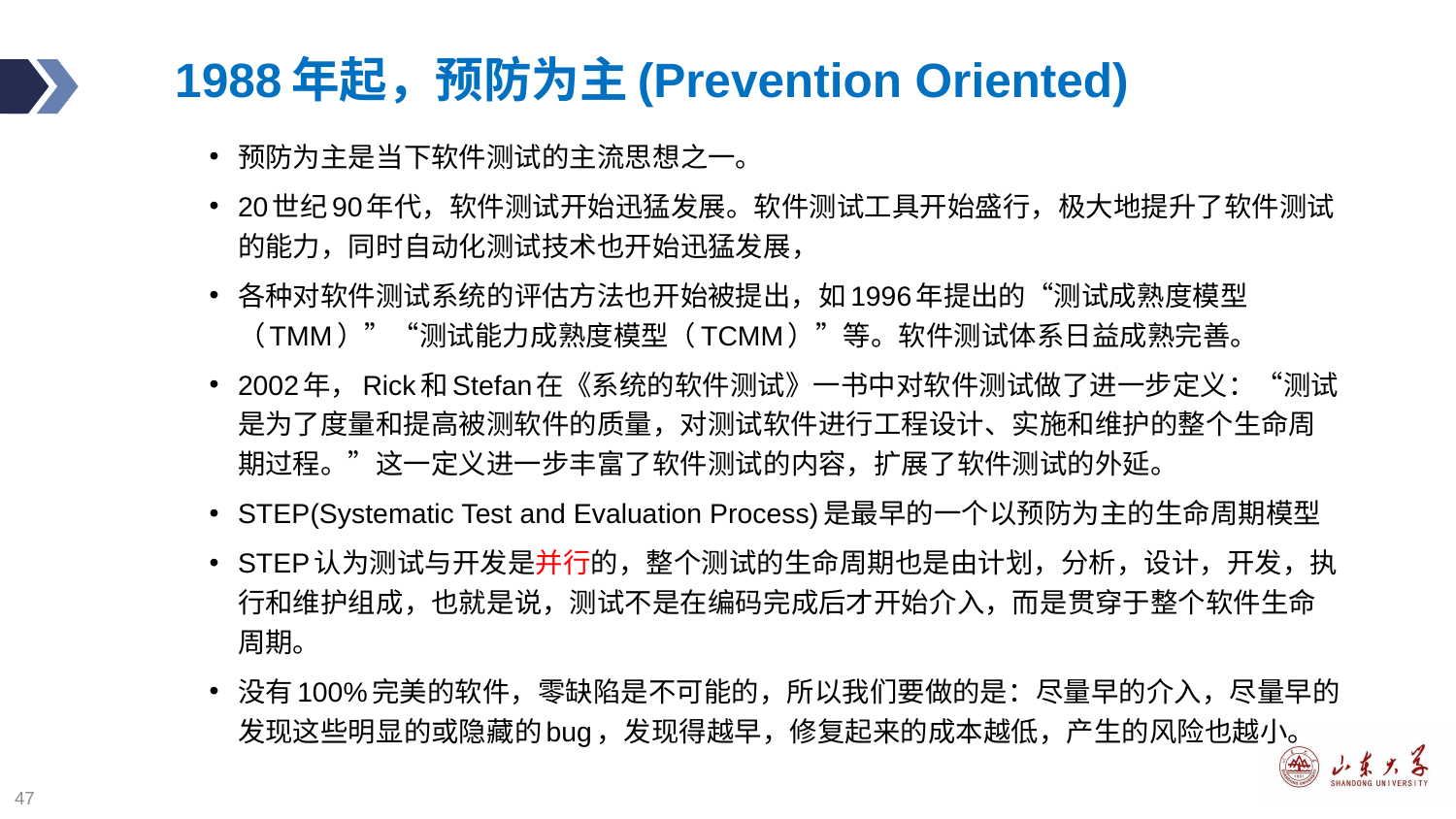

# 1988年起，预防为主(Prevention Oriented)
预防为主是当下软件测试的主流思想之一。
20世纪90年代，软件测试开始迅猛发展。软件测试工具开始盛行，极大地提升了软件测试的能力，同时自动化测试技术也开始迅猛发展，
各种对软件测试系统的评估方法也开始被提出，如1996年提出的“测试成熟度模型（TMM）”“测试能力成熟度模型（TCMM）”等。软件测试体系日益成熟完善。
2002年，Rick和Stefan在《系统的软件测试》一书中对软件测试做了进一步定义：“测试是为了度量和提高被测软件的质量，对测试软件进行工程设计、实施和维护的整个生命周期过程。”这一定义进一步丰富了软件测试的内容，扩展了软件测试的外延。
STEP(Systematic Test and Evaluation Process)是最早的一个以预防为主的生命周期模型
STEP认为测试与开发是并行的，整个测试的生命周期也是由计划，分析，设计，开发，执行和维护组成，也就是说，测试不是在编码完成后才开始介入，而是贯穿于整个软件生命周期。
没有100%完美的软件，零缺陷是不可能的，所以我们要做的是：尽量早的介入，尽量早的发现这些明显的或隐藏的bug，发现得越早，修复起来的成本越低，产生的风险也越小。
47